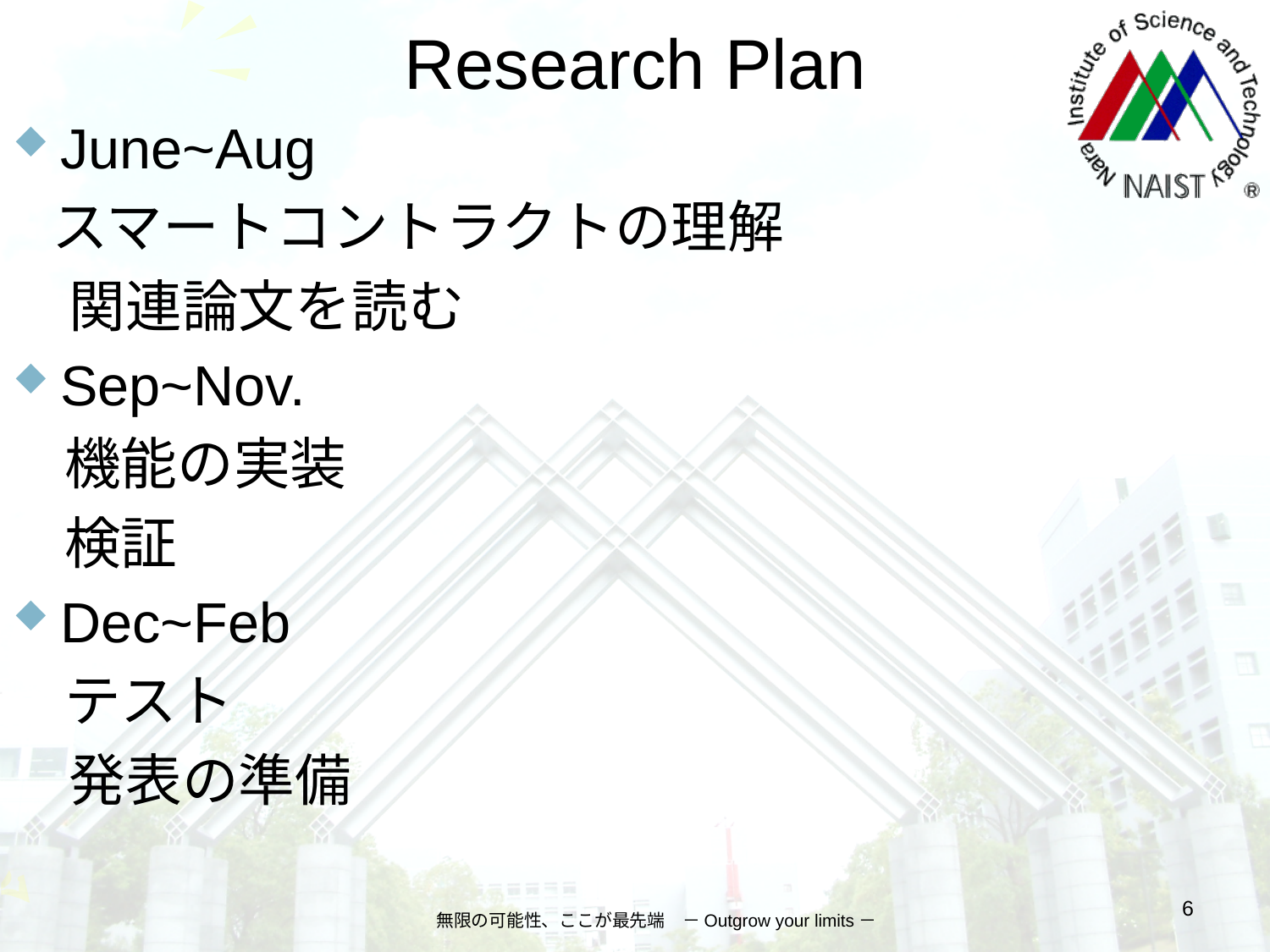

# Research Plan
June~Aug
  スマートコントラクトの理解
　関連論文を読む
Sep~Nov.
   機能の実装
   検証
Dec~Feb
   テスト
　発表の準備
6